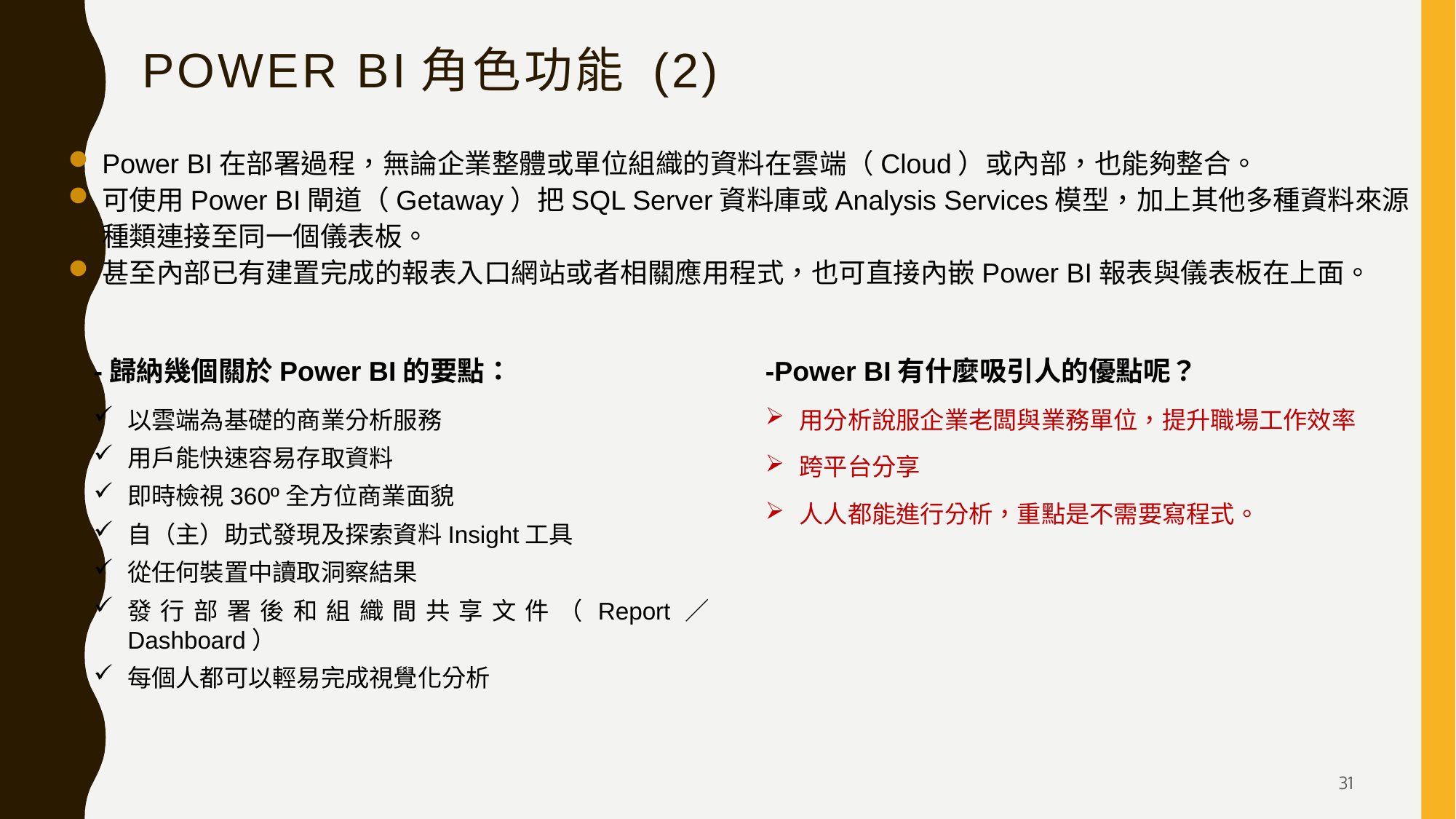

# Power BI角色功能 (2)
Power BI在部署過程，無論企業整體或單位組織的資料在雲端（Cloud）或內部，也能夠整合。
可使用Power BI閘道（Getaway）把SQL Server資料庫或Analysis Services模型，加上其他多種資料來源種類連接至同一個儀表板。
甚至內部已有建置完成的報表入口網站或者相關應用程式，也可直接內嵌Power BI報表與儀表板在上面。
-歸納幾個關於Power BI的要點：
以雲端為基礎的商業分析服務
用戶能快速容易存取資料
即時檢視360º全方位商業面貌
自（主）助式發現及探索資料Insight工具
從任何裝置中讀取洞察結果
發行部署後和組織間共享文件（Report／Dashboard）
每個人都可以輕易完成視覺化分析
-Power BI有什麼吸引人的優點呢？
用分析說服企業老闆與業務單位，提升職場工作效率
跨平台分享
人人都能進行分析，重點是不需要寫程式。
31